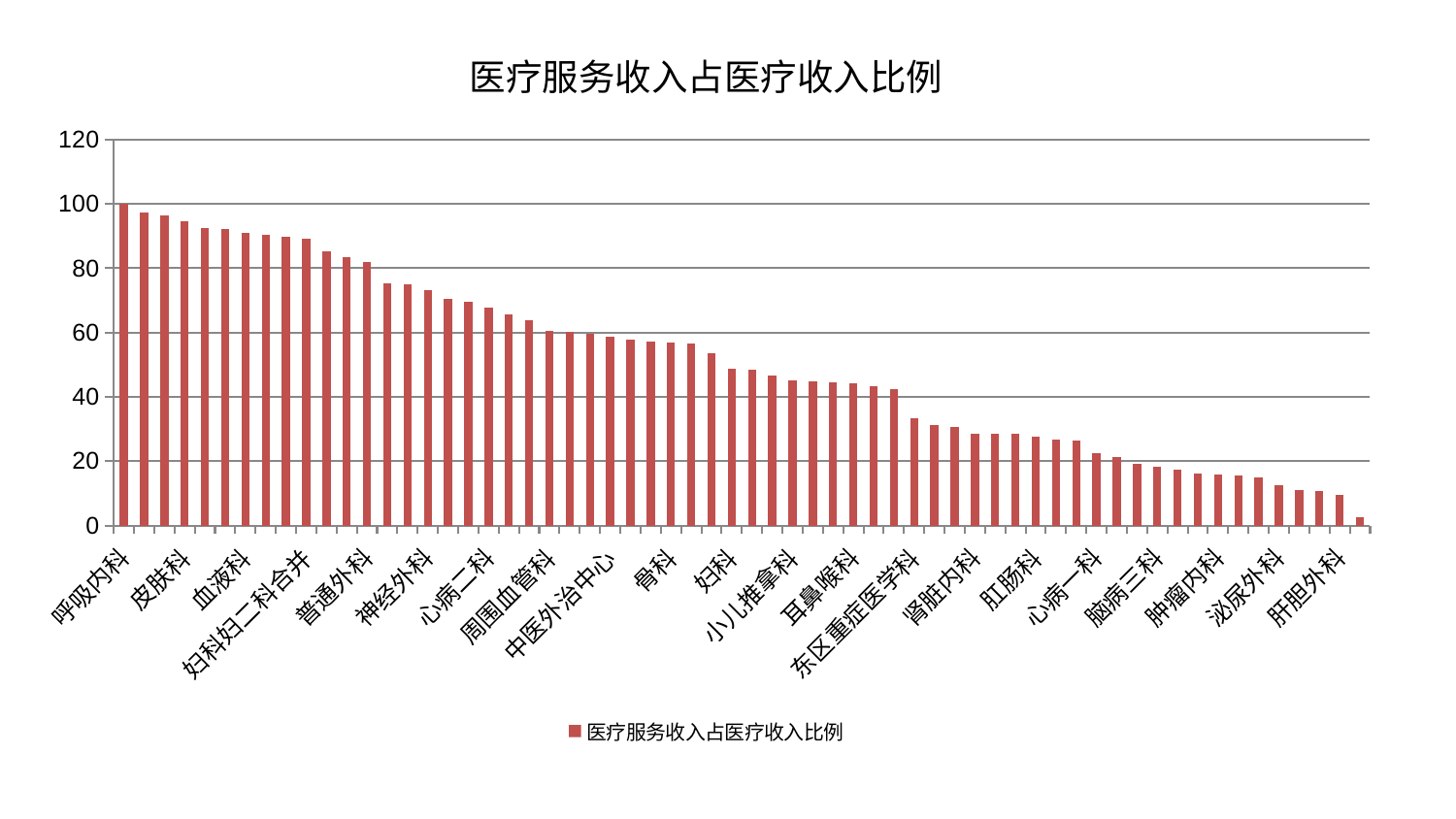

### Chart: 医疗服务收入占医疗收入比例

| Category | 医疗服务收入占医疗收入比例 |
|---|---|
| 呼吸内科 | 100.0 |
| 消化内科 | 97.3941290997736 |
| 针灸科 | 96.28980535415945 |
| 皮肤科 | 94.60572098650736 |
| 肝病科 | 92.53714793943597 |
| 康复科 | 92.15201817202828 |
| 血液科 | 91.10831932436218 |
| 脾胃病科 | 90.25673470459927 |
| 美容皮肤科 | 89.70064438750917 |
| 妇科妇二科合并 | 89.28758147420872 |
| 创伤骨科 | 85.35296282314508 |
| 内分泌科 | 83.37306567374645 |
| 普通外科 | 81.79440904010991 |
| 小儿骨科 | 75.41712725290594 |
| 风湿病科 | 74.99808246460658 |
| 神经外科 | 73.13347385851162 |
| 儿科 | 70.48825293528186 |
| 心病三科 | 69.52116434055 |
| 心病二科 | 67.68454303696299 |
| 重症医学科 | 65.60801390631 |
| 医院 | 63.95338687978662 |
| 周围血管科 | 60.39302393741539 |
| 脑病一科 | 60.0731683210756 |
| 关节骨科 | 59.597517564494616 |
| 中医外治中心 | 58.828908571910006 |
| 男科 | 57.87130525074371 |
| 身心医学科 | 57.309174512557966 |
| 骨科 | 56.97064289829036 |
| 微创骨科 | 56.456473936159085 |
| 中医经典科 | 53.51644809931077 |
| 妇科 | 48.61022978317638 |
| 推拿科 | 48.43757516514245 |
| 眼科 | 46.498532694116975 |
| 小儿推拿科 | 45.15363305794197 |
| 心病四科 | 44.864029772371325 |
| 综合内科 | 44.47040880333846 |
| 耳鼻喉科 | 44.07458306754516 |
| 脊柱骨科 | 43.37801175390067 |
| 心血管内科 | 42.34543473475388 |
| 东区重症医学科 | 33.4442568505473 |
| 产科 | 31.22166718660139 |
| 显微骨科 | 30.475350077818206 |
| 肾脏内科 | 28.628938649138636 |
| 治未病中心 | 28.55882507760493 |
| 神经内科 | 28.385810760246734 |
| 肛肠科 | 27.67742748393948 |
| 口腔科 | 26.577890136642104 |
| 胸外科 | 26.5189290258801 |
| 心病一科 | 22.342673823958293 |
| 脑病二科 | 21.27327075766065 |
| 肾病科 | 19.232485730158288 |
| 脑病三科 | 18.31239073518895 |
| 东区肾病科 | 17.48580219799443 |
| 西区重症医学科 | 16.07284596162945 |
| 肿瘤内科 | 15.959358232742536 |
| 乳腺甲状腺外科 | 15.488138471743245 |
| 老年医学科 | 15.008698479974875 |
| 泌尿外科 | 12.4914888464991 |
| 运动损伤骨科 | 10.943280261975167 |
| 妇二科 | 10.839410315099636 |
| 肝胆外科 | 9.533728791316753 |
| 脾胃科消化科合并 | 2.5094100288811165 |
243